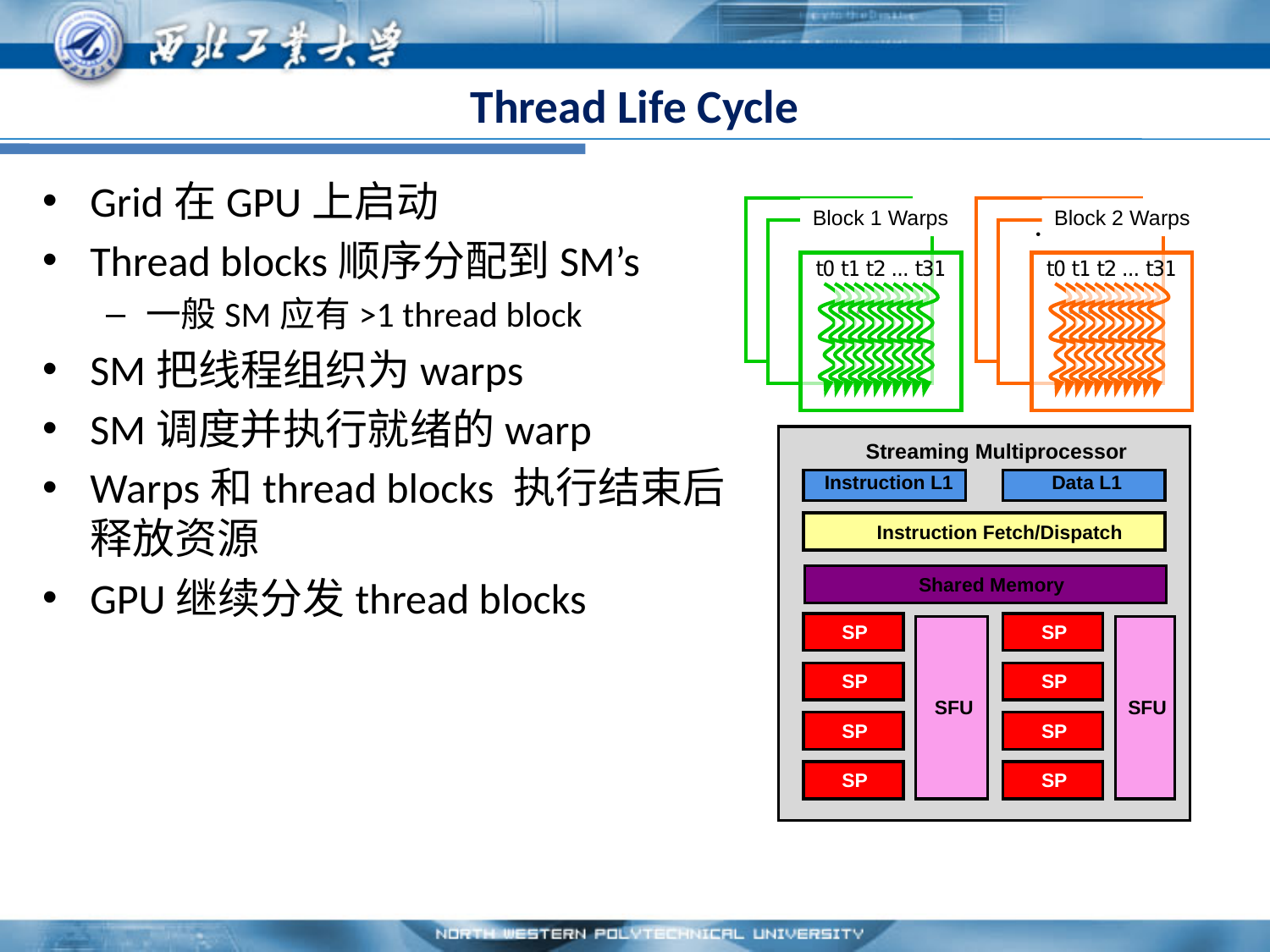

# Thread Life Cycle
Grid在GPU上启动
Thread blocks顺序分配到SM’s
一般SM应有>1 thread block
SM把线程组织为warps
SM调度并执行就绪的warp
Warps和thread blocks 执行结束后释放资源
GPU继续分发thread blocks

…
Block 1 Warps

…
Block 2 Warps
…
…

t0 t1 t2 … t31

t0 t1 t2 … t31

Streaming Multiprocessor

Instruction L1

Data L1

Instruction Fetch/Dispatch

Shared Memory

SP
SP

SP
SP
SFU
SFU

SP
SP

SP
SP